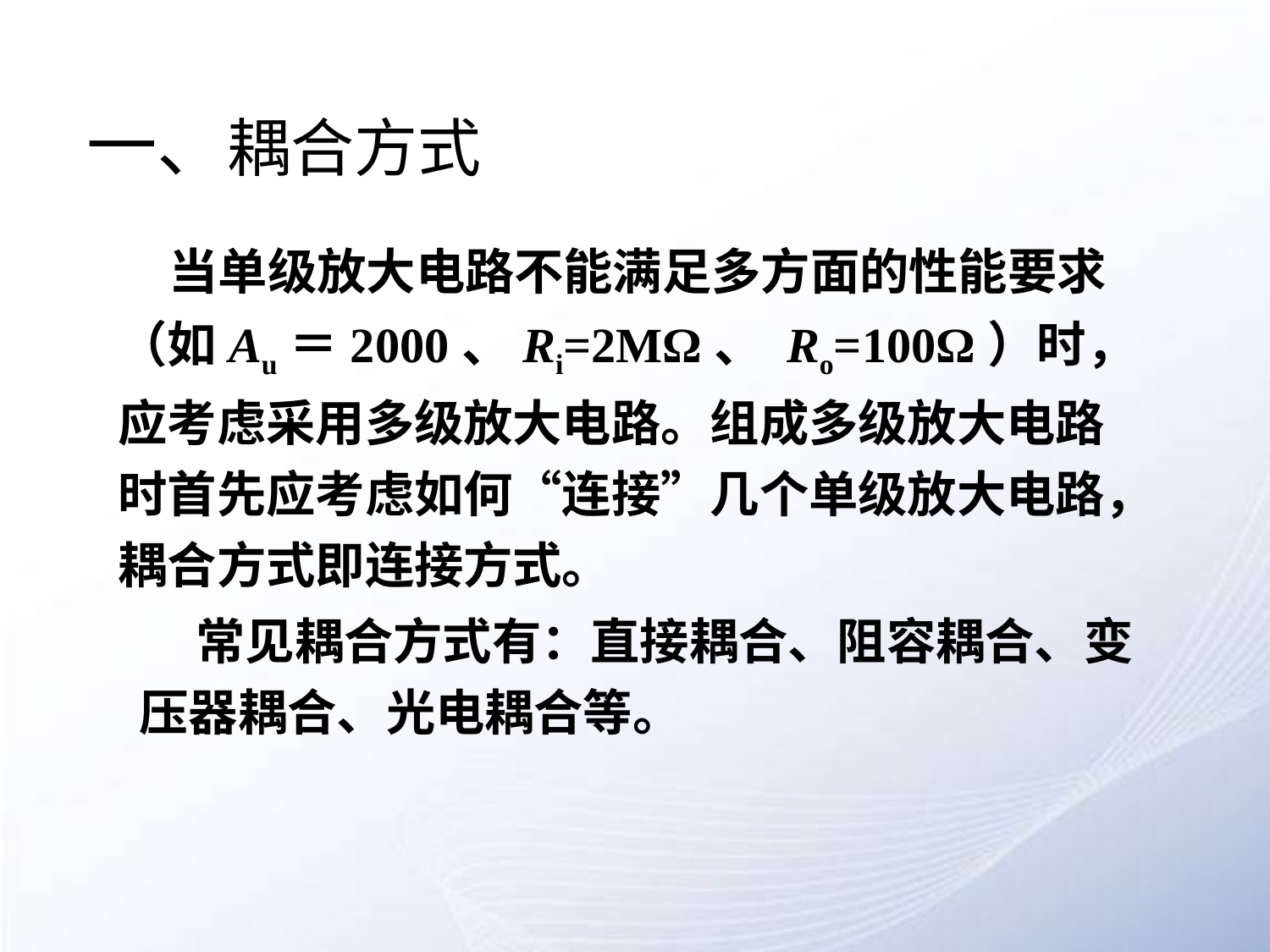

# 一、耦合方式
      当单级放大电路不能满足多方面的性能要求（如Au＝2000、Ri=2MΩ、 Ro=100Ω）时，应考虑采用多级放大电路。组成多级放大电路时首先应考虑如何“连接”几个单级放大电路，耦合方式即连接方式。
    常见耦合方式有：直接耦合、阻容耦合、变压器耦合、光电耦合等。